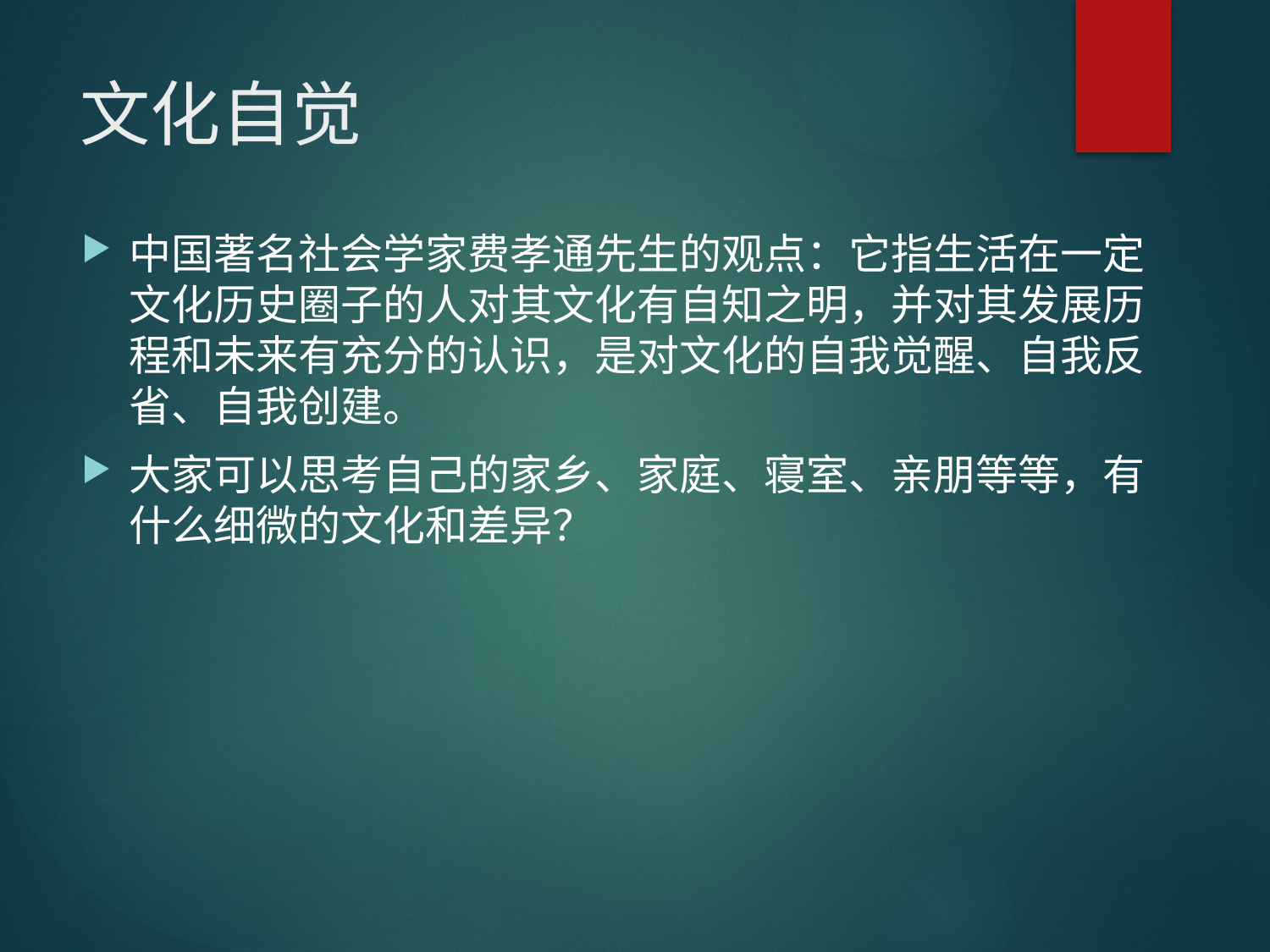

# 文化自觉
中国著名社会学家费孝通先生的观点：它指生活在一定文化历史圈子的人对其文化有自知之明，并对其发展历程和未来有充分的认识，是对文化的自我觉醒、自我反省、自我创建。
大家可以思考自己的家乡、家庭、寝室、亲朋等等，有什么细微的文化和差异？